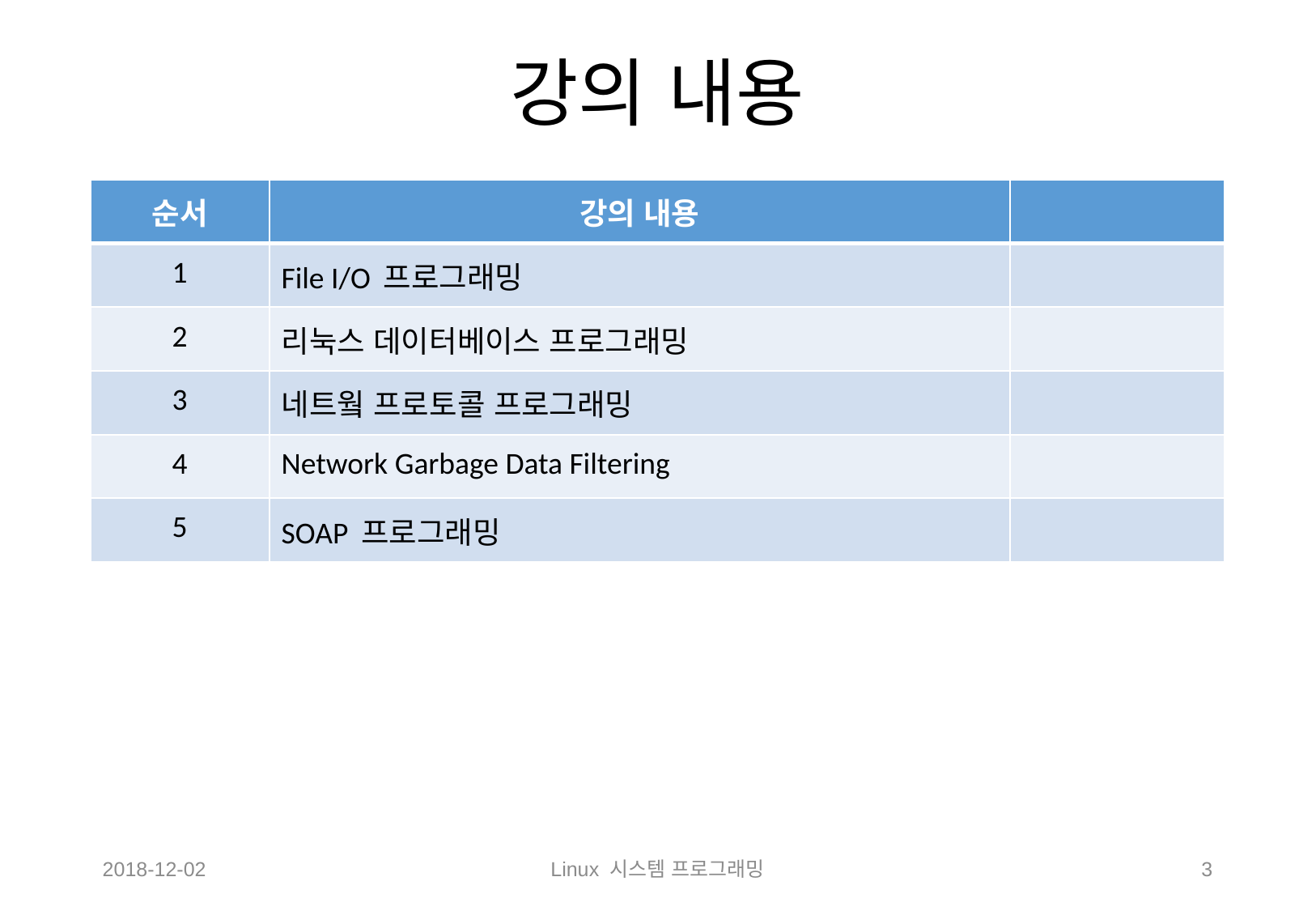

# 강의 내용
| 순서 | 강의 내용 |  |
| --- | --- | --- |
| 1 | File I/O 프로그래밍 |  |
| 2 | 리눅스 데이터베이스 프로그래밍 |  |
| 3 | 네트웤 프로토콜 프로그래밍 |  |
| 4 | Network Garbage Data Filtering |  |
| 5 | SOAP 프로그래밍 |  |
2018-12-02
Linux 시스템 프로그래밍
3